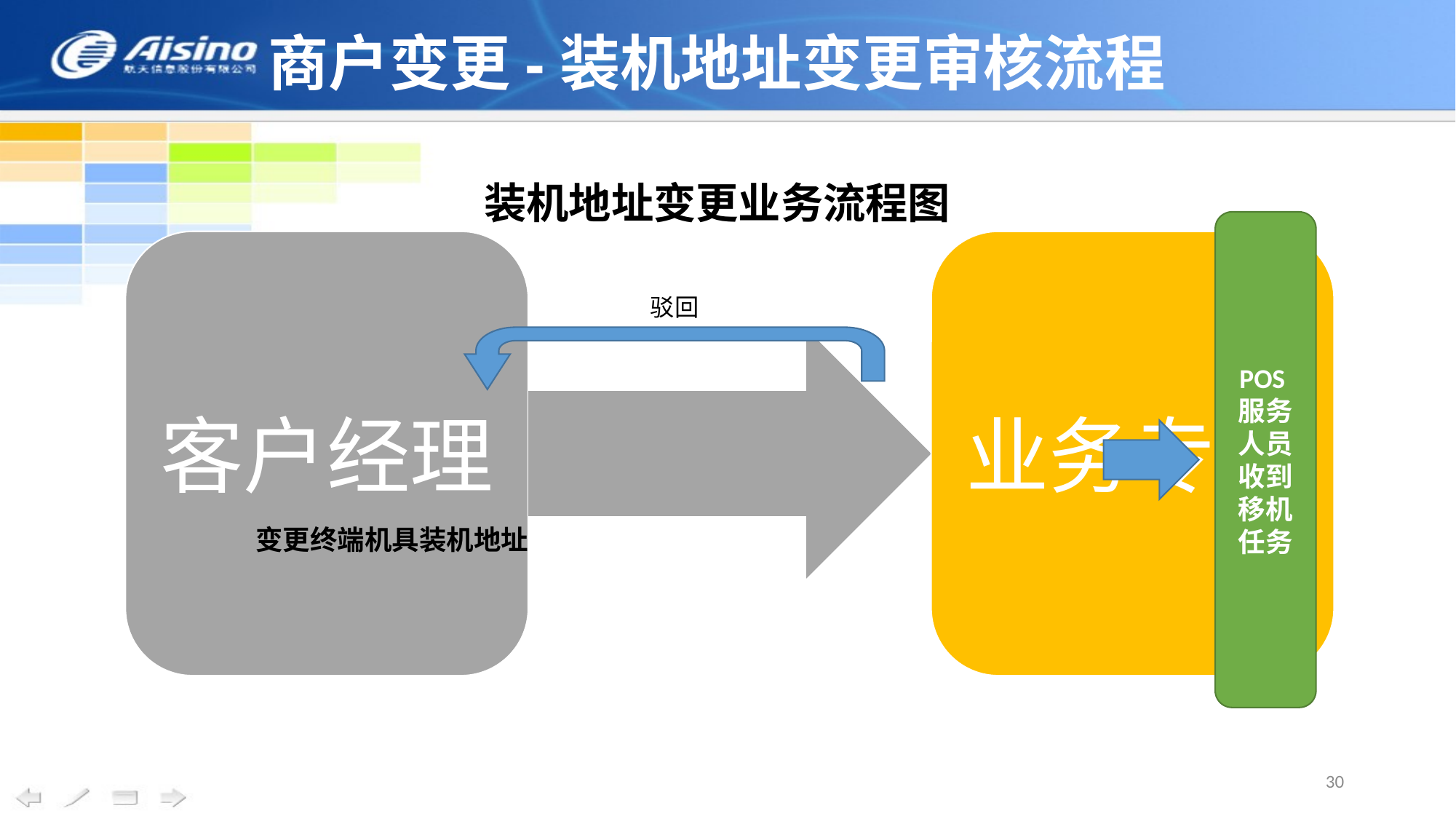

# 商户变更-装机地址变更审核流程
装机地址变更业务流程图
POS服务人员收到移机
任务
客户经理
业务专员
驳回

变更终端机具装机地址
30